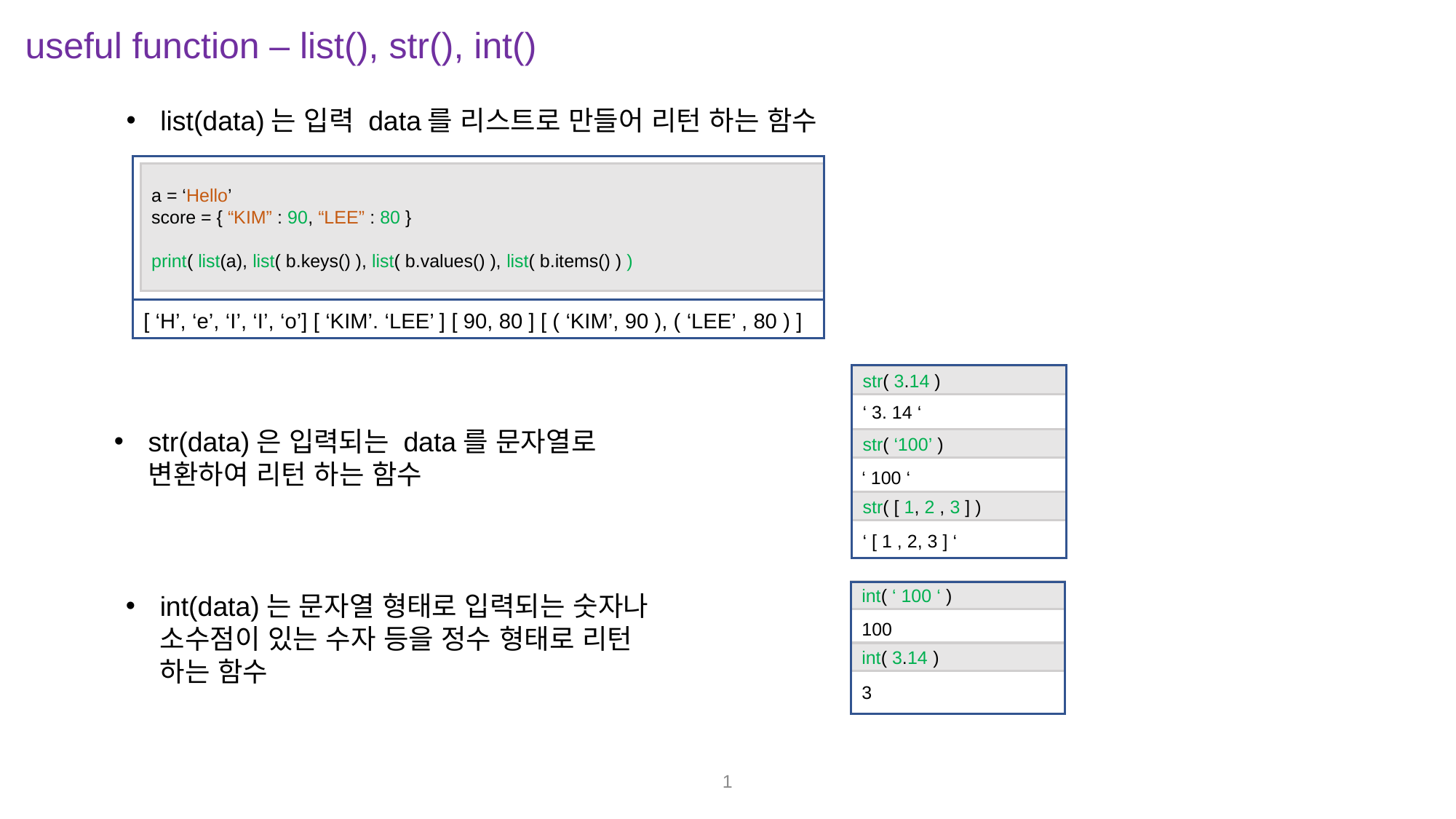

useful function – list(), str(), int()
list(data)는 입력 data를 리스트로 만들어 리턴 하는 함수
[ ‘H’, ‘e’, ‘I’, ‘I’, ‘o’] [ ‘KIM’. ‘LEE’ ] [ 90, 80 ] [ ( ‘KIM’, 90 ), ( ‘LEE’ , 80 ) ]
a = ‘Hello’
score = { “KIM” : 90, “LEE” : 80 }

print( list(a), list( b.keys() ), list( b.values() ), list( b.items() ) )

str( 3.14 )
‘ 3. 14 ‘
str( ‘100’ )
‘ 100 ‘
str( [ 1, 2 , 3 ] )
‘ [ 1 , 2, 3 ] ‘
str(data)은 입력되는 data를 문자열로
변환하여 리턴 하는 함수
int( ‘ 100 ‘ )

100
int( 3.14 )
3
int(data)는 문자열 형태로 입력되는 숫자나
소수점이 있는 수자 등을 정수 형태로 리턴
하는 함수
1